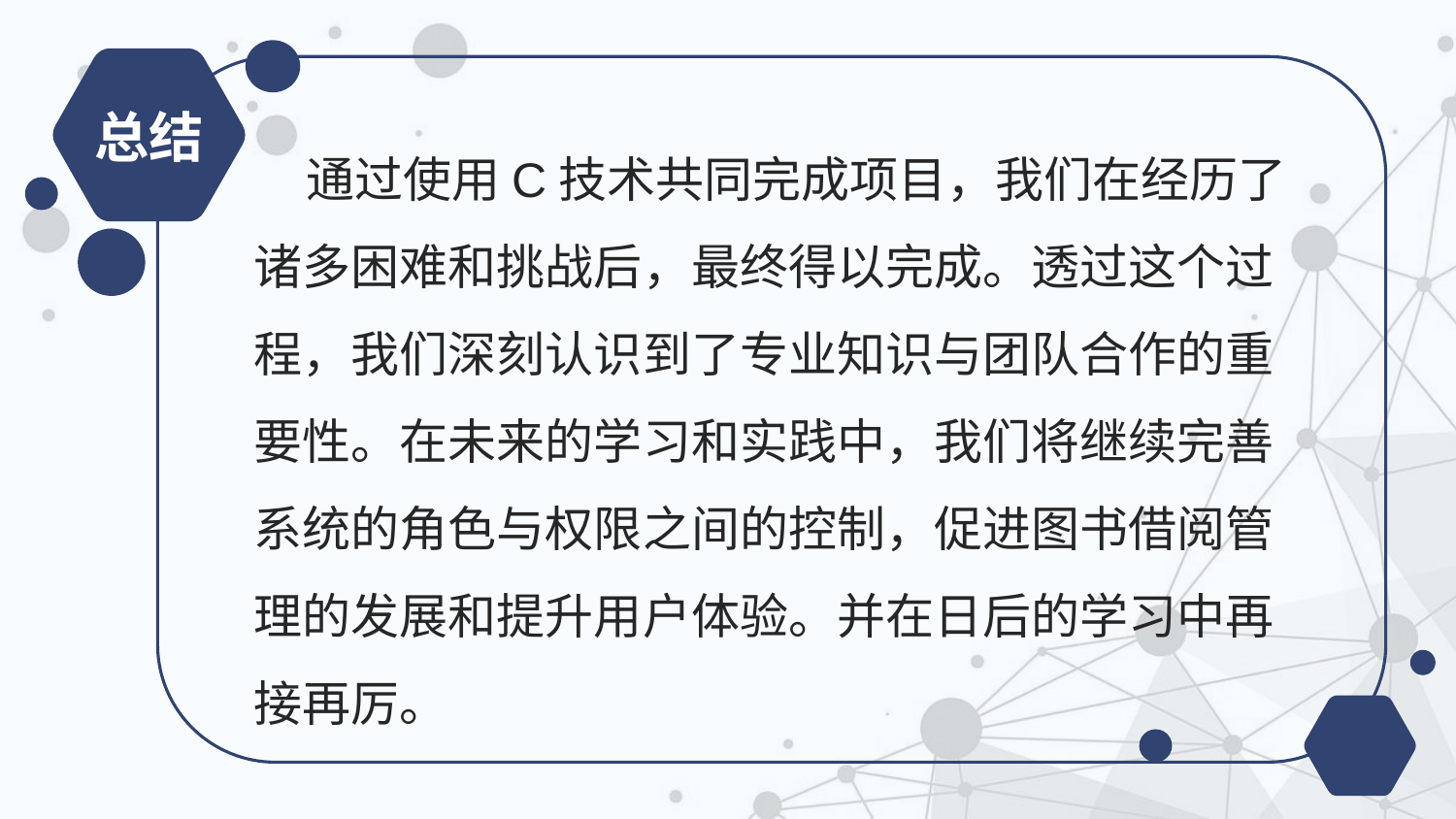

总结

通过使用C技术共同完成项目，我们在经历了诸多困难和挑战后，最终得以完成。透过这个过程，我们深刻认识到了专业知识与团队合作的重要性。在未来的学习和实践中，我们将继续完善系统的角色与权限之间的控制，促进图书借阅管理的发展和提升用户体验。并在日后的学习中再接再厉。